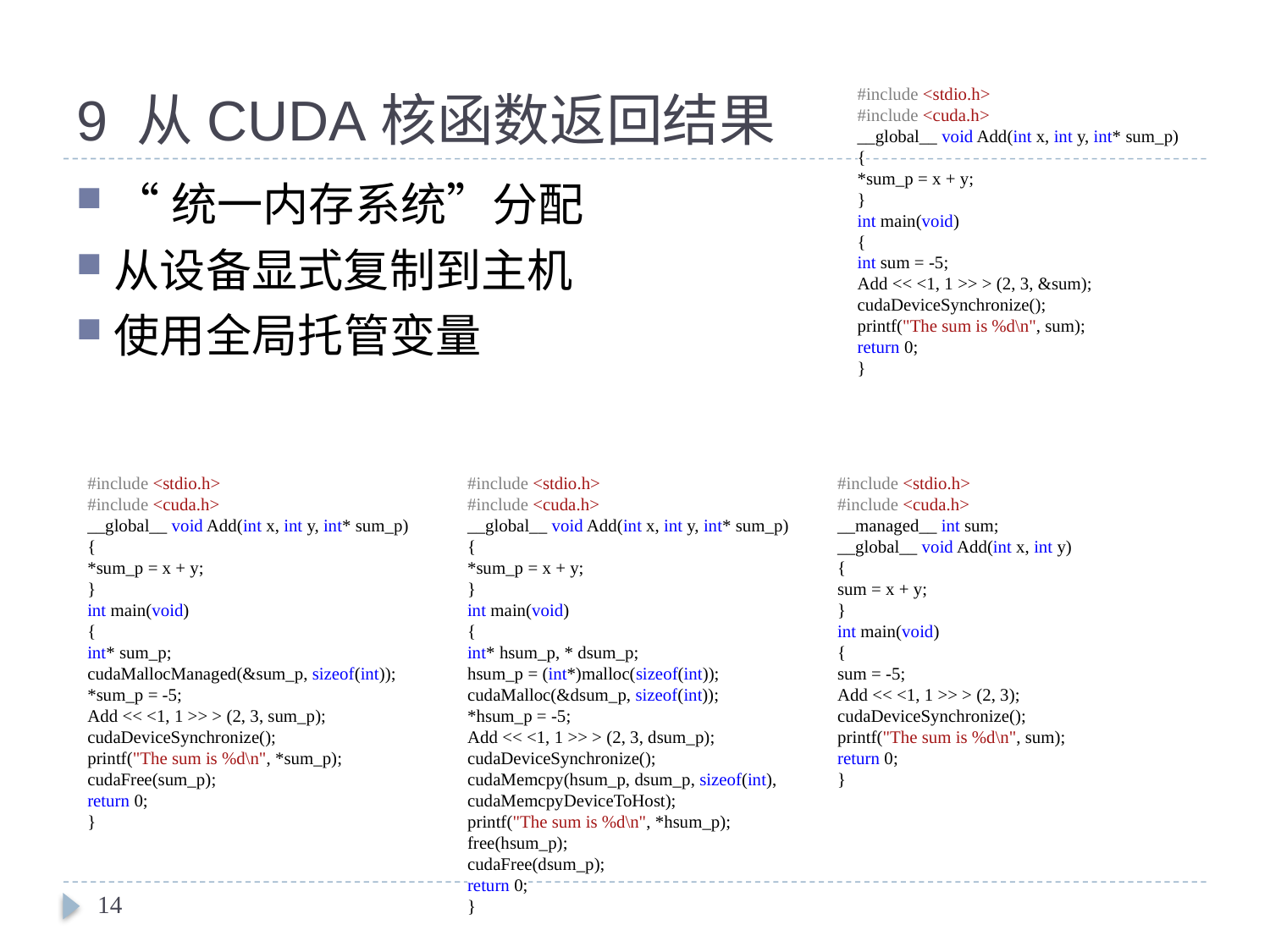

# 9 从CUDA核函数返回结果
#include <stdio.h>
#include <cuda.h>
__global__ void Add(int x, int y, int* sum_p)
{
*sum_p = x + y;
}
int main(void)
{
int sum = -5;
Add << <1, 1 >> > (2, 3, &sum);
cudaDeviceSynchronize();
printf("The sum is %d\n", sum);
return 0;
}
“统一内存系统”分配
从设备显式复制到主机
使用全局托管变量
#include <stdio.h>
#include <cuda.h>
__global__ void Add(int x, int y, int* sum_p)
{
*sum_p = x + y;
}
int main(void)
{
int* sum_p;
cudaMallocManaged(&sum_p, sizeof(int));
*sum_p = -5;
Add << <1, 1 >> > (2, 3, sum_p);
cudaDeviceSynchronize();
printf("The sum is %d\n", *sum_p);
cudaFree(sum_p);
return 0;
}
#include <stdio.h>
#include <cuda.h>
__global__ void Add(int x, int y, int* sum_p)
{
*sum_p = x + y;
}
int main(void)
{
int* hsum_p, * dsum_p;
hsum_p = (int*)malloc(sizeof(int));
cudaMalloc(&dsum_p, sizeof(int));
*hsum_p = -5;
Add << <1, 1 >> > (2, 3, dsum_p);
cudaDeviceSynchronize();
cudaMemcpy(hsum_p, dsum_p, sizeof(int), cudaMemcpyDeviceToHost);
printf("The sum is %d\n", *hsum_p);
free(hsum_p);
cudaFree(dsum_p);
return 0;
}
#include <stdio.h>
#include <cuda.h>
__managed__ int sum;
__global__ void Add(int x, int y)
{
sum = x + y;
}
int main(void)
{
sum = -5;
Add << <1, 1 >> > (2, 3);
cudaDeviceSynchronize();
printf("The sum is %d\n", sum);
return 0;
}
14